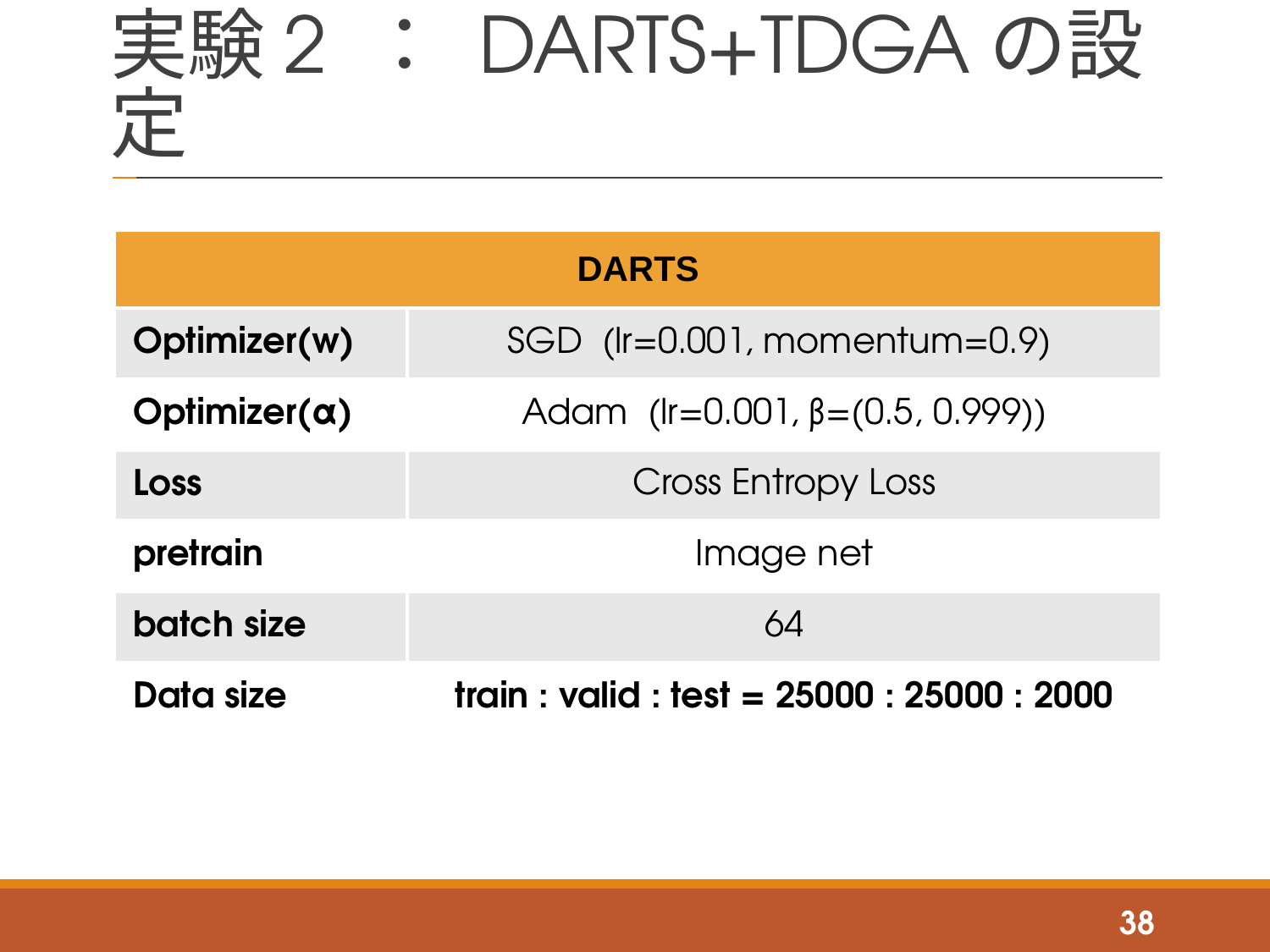

# 実験2 ： DARTS+TDGAの設定
| DARTS |  |
| --- | --- |
| Optimizer(w) | SGD (lr=0.001, momentum=0.9) |
| Optimizer(α) | Adam (lr=0.001, β=(0.5, 0.999)) |
| Loss | Cross Entropy Loss |
| pretrain | Image net |
| batch size | 64 |
| Data size | train : valid : test = 25000 : 25000 : 2000 |
38